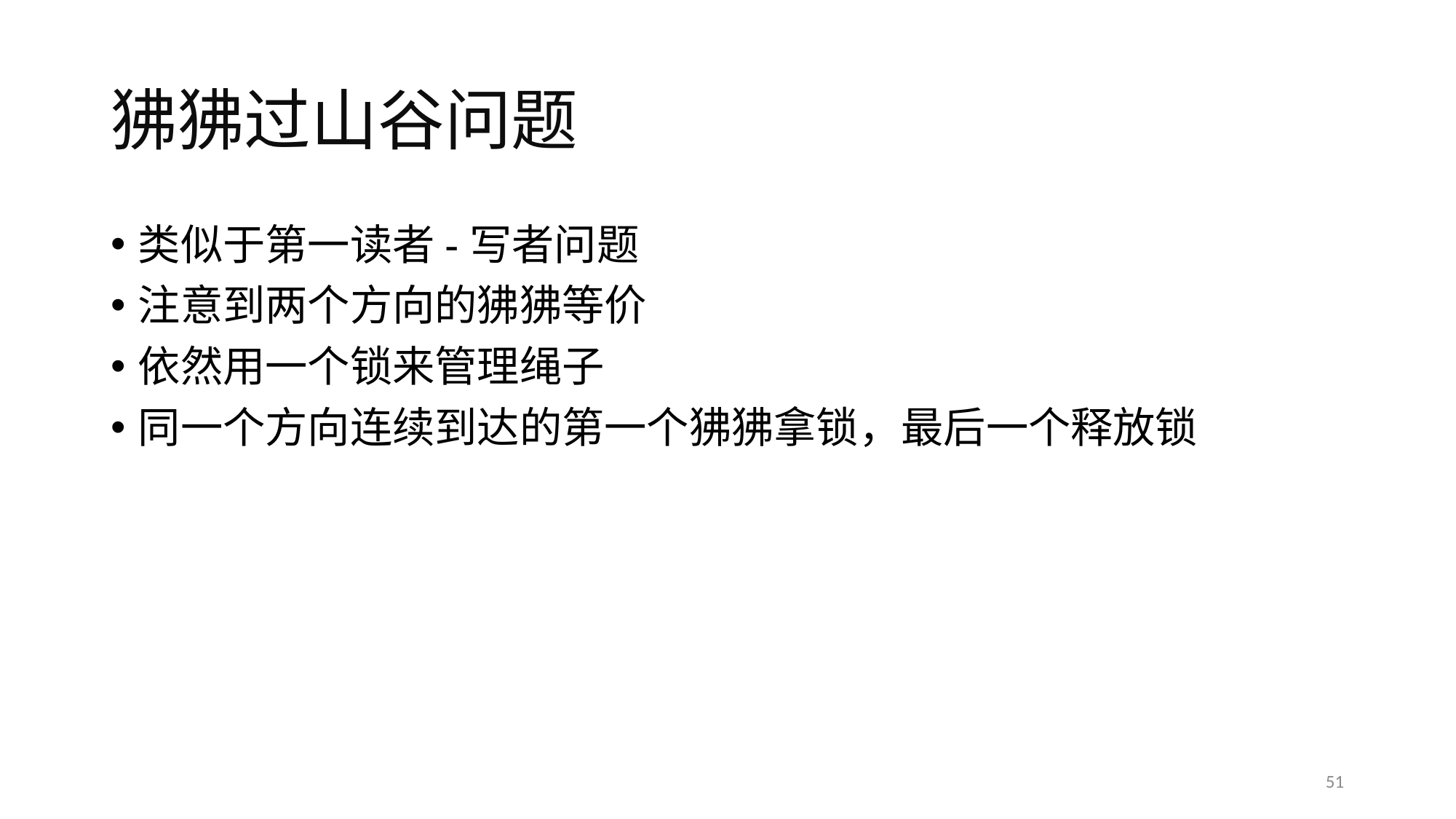

# 狒狒过山谷问题
类似于第一读者-写者问题
注意到两个方向的狒狒等价
依然用一个锁来管理绳子
同一个方向连续到达的第一个狒狒拿锁，最后一个释放锁
51